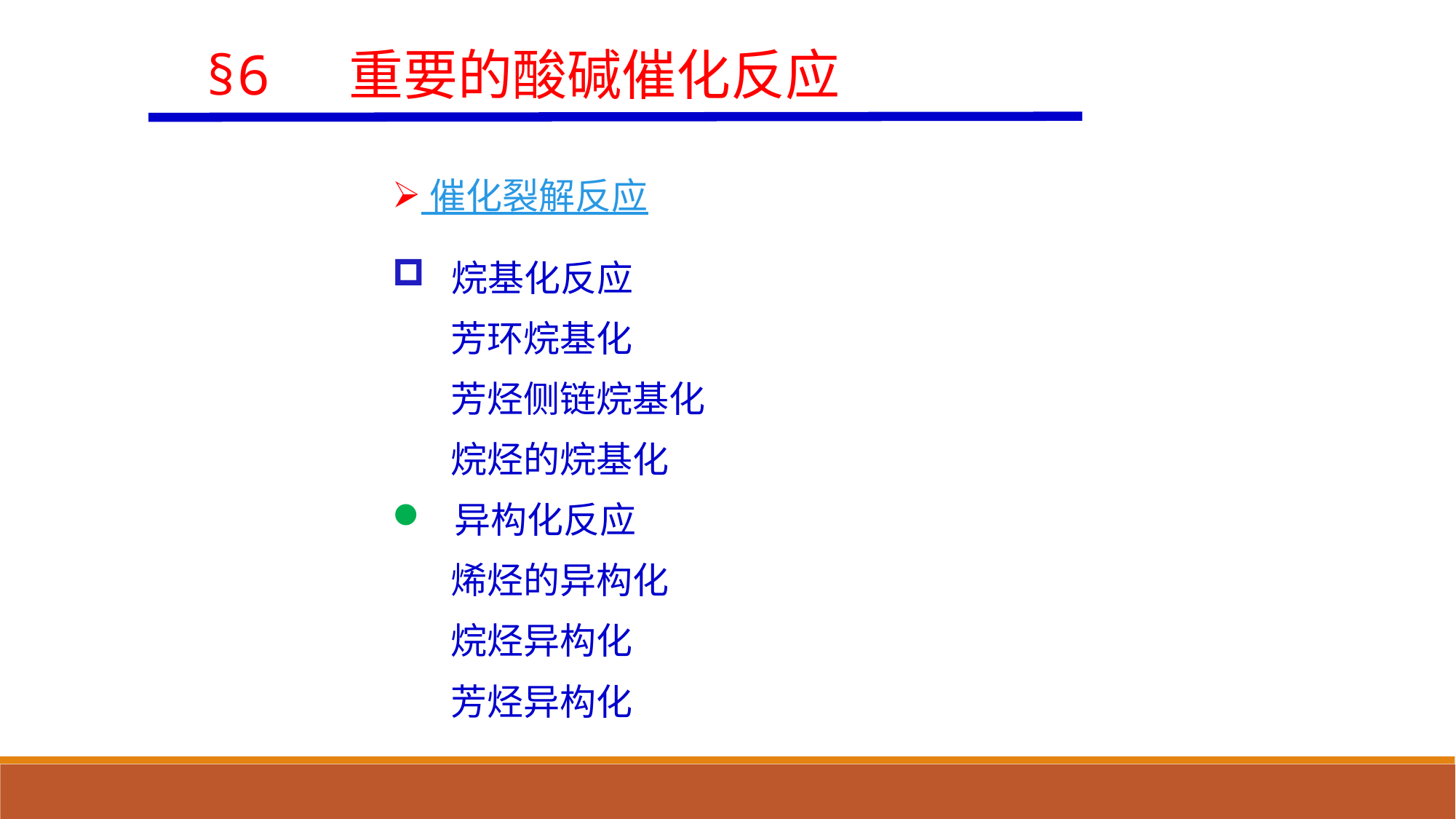

§6  重要的酸碱催化反应

 催化裂解反应
  烷基化反应
      芳环烷基化
      芳烃侧链烷基化
      烷烃的烷基化
  异构化反应
      烯烃的异构化
      烷烃异构化
      芳烃异构化